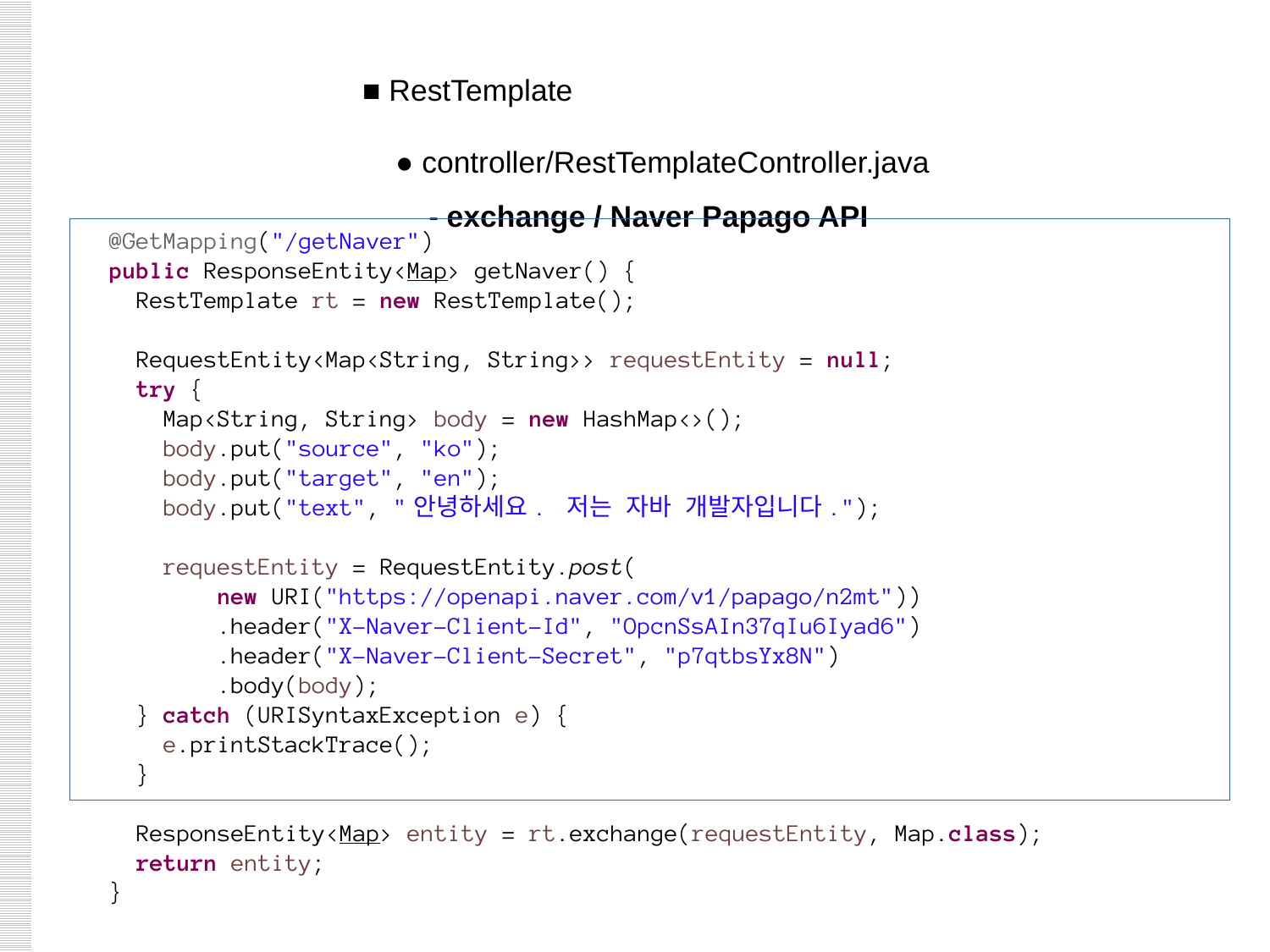

■ RestTemplate
    ● controller/RestTemplateController.java
        - exchange / Naver Papago API
  @GetMapping("/getNaver")
  public ResponseEntity<Map> getNaver() {
    RestTemplate rt = new RestTemplate();

    RequestEntity<Map<String, String>> requestEntity = null;
    try {
      Map<String, String> body = new HashMap<>();
      body.put("source", "ko");
      body.put("target", "en");
      body.put("text", "안녕하세요. 저는 자바 개발자입니다.");

      requestEntity = RequestEntity.post(
          new URI("https://openapi.naver.com/v1/papago/n2mt"))
          .header("X-Naver-Client-Id", "OpcnSsAIn37qIu6Iyad6")
          .header("X-Naver-Client-Secret", "p7qtbsYx8N")
          .body(body);
    } catch (URISyntaxException e) {
      e.printStackTrace();
    }

    ResponseEntity<Map> entity = rt.exchange(requestEntity, Map.class);
    return entity;
  }